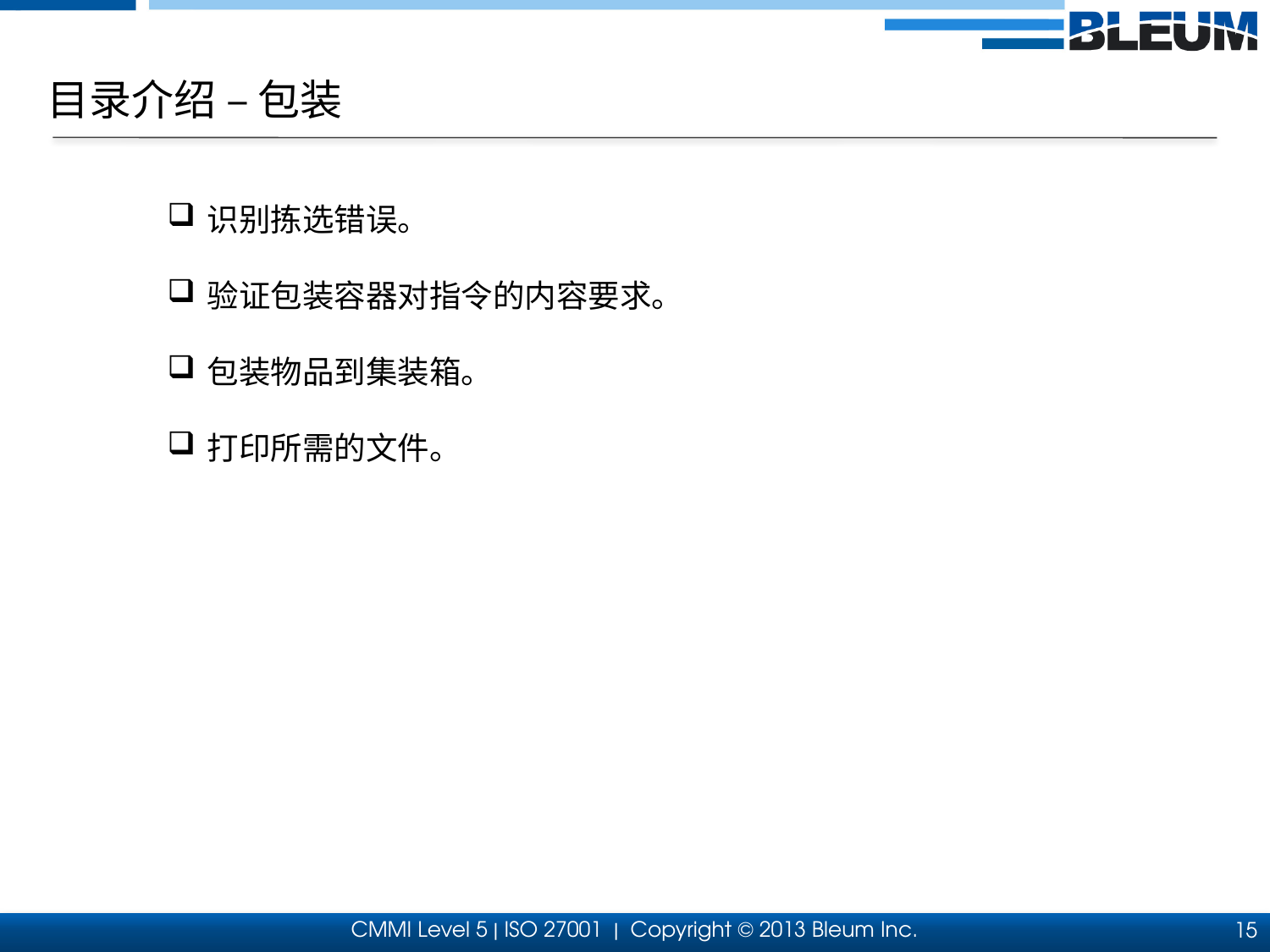

目录介绍 – 包装

识别拣选错误。

验证包装容器对指令的内容要求。

包装物品到集装箱。

打印所需的文件。
15